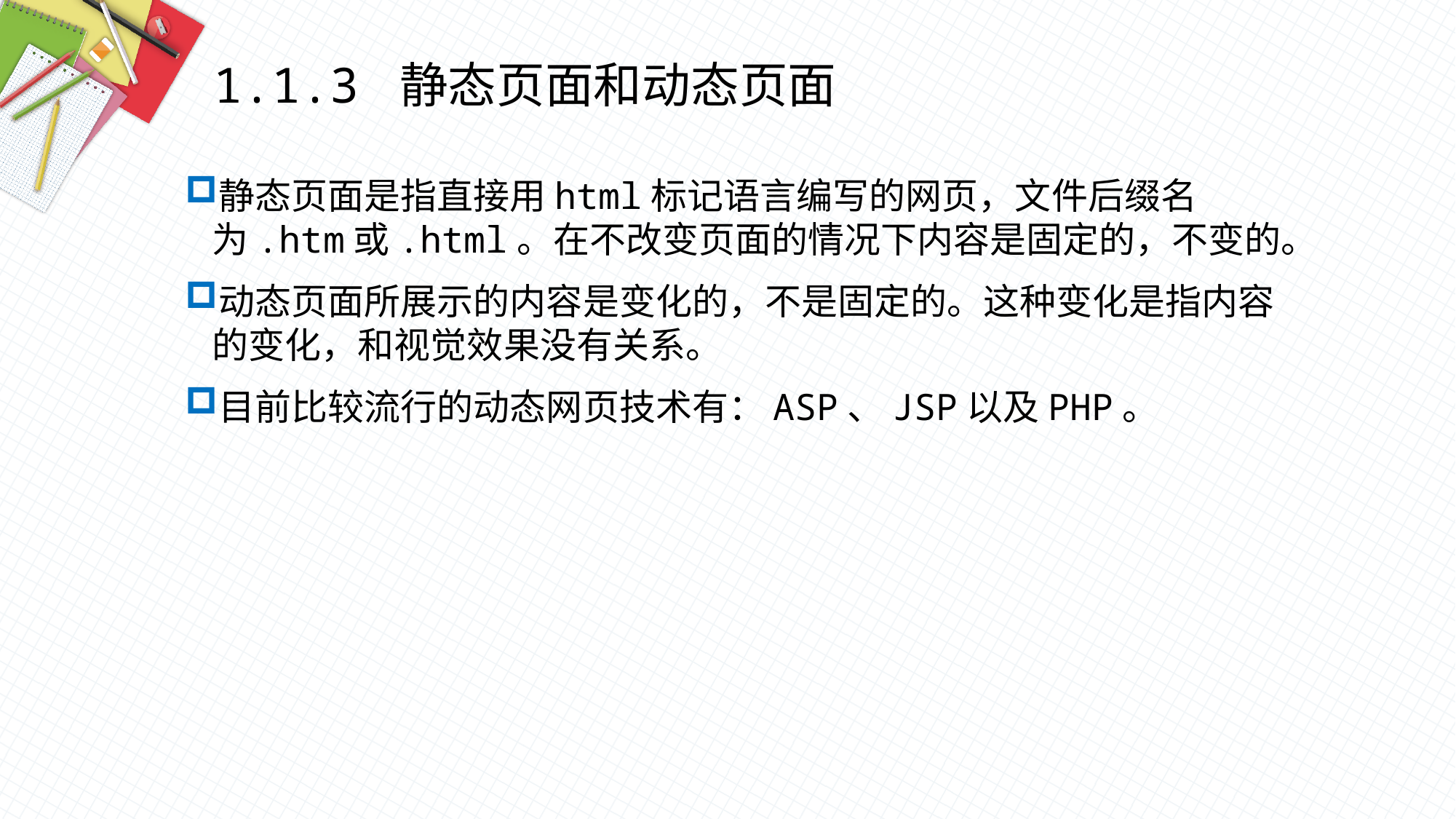

1.1.3 静态页面和动态页面
静态页面是指直接用html标记语言编写的网页，文件后缀名为.htm或.html。在不改变页面的情况下内容是固定的，不变的。
动态页面所展示的内容是变化的，不是固定的。这种变化是指内容的变化，和视觉效果没有关系。
目前比较流行的动态网页技术有：ASP、JSP以及PHP。